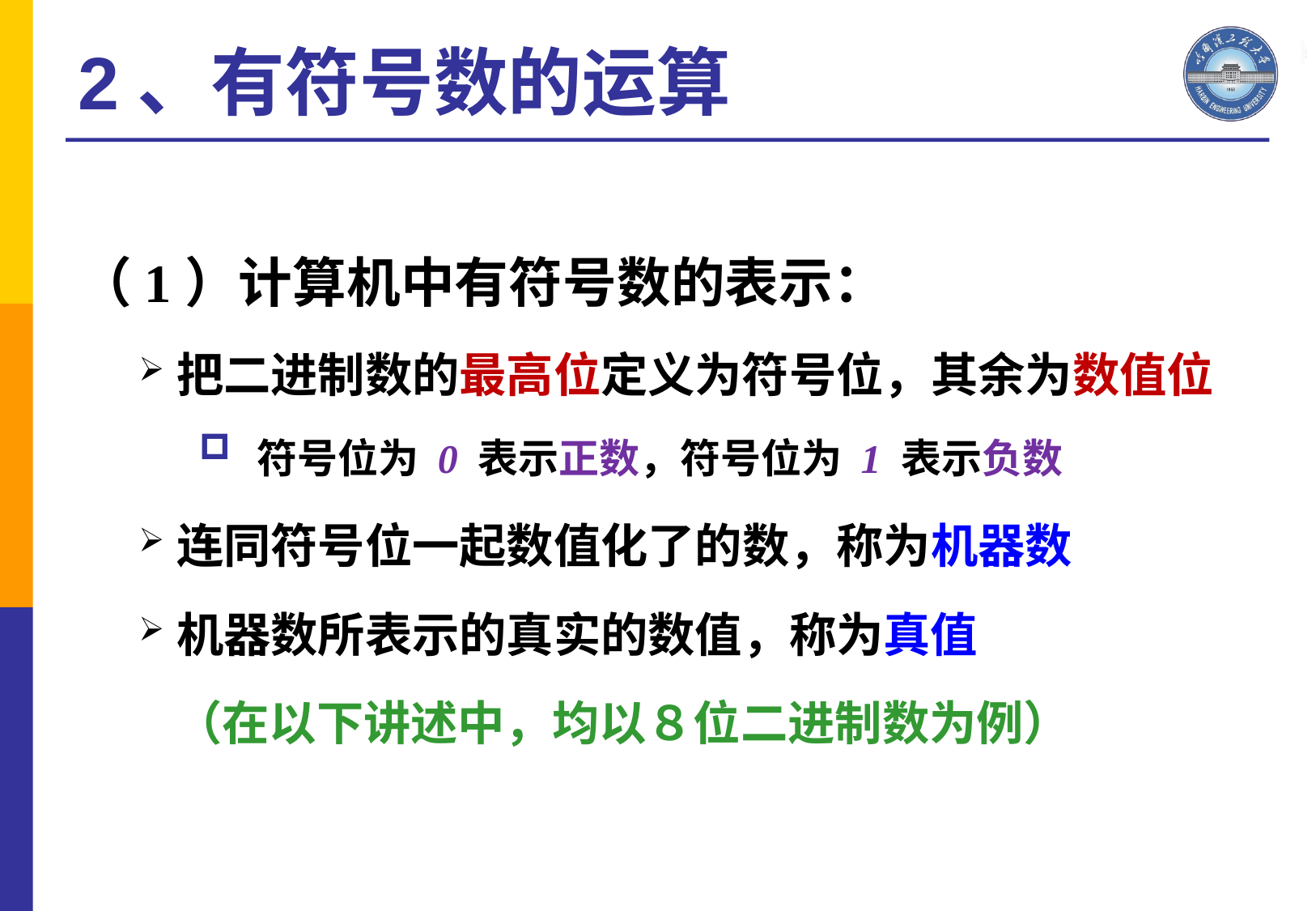

2、有符号数的运算
（1）计算机中有符号数的表示：
把二进制数的最高位定义为符号位，其余为数值位
 符号位为 0 表示正数，符号位为 1 表示负数
连同符号位一起数值化了的数，称为机器数
机器数所表示的真实的数值，称为真值
        （在以下讲述中，均以８位二进制数为例）